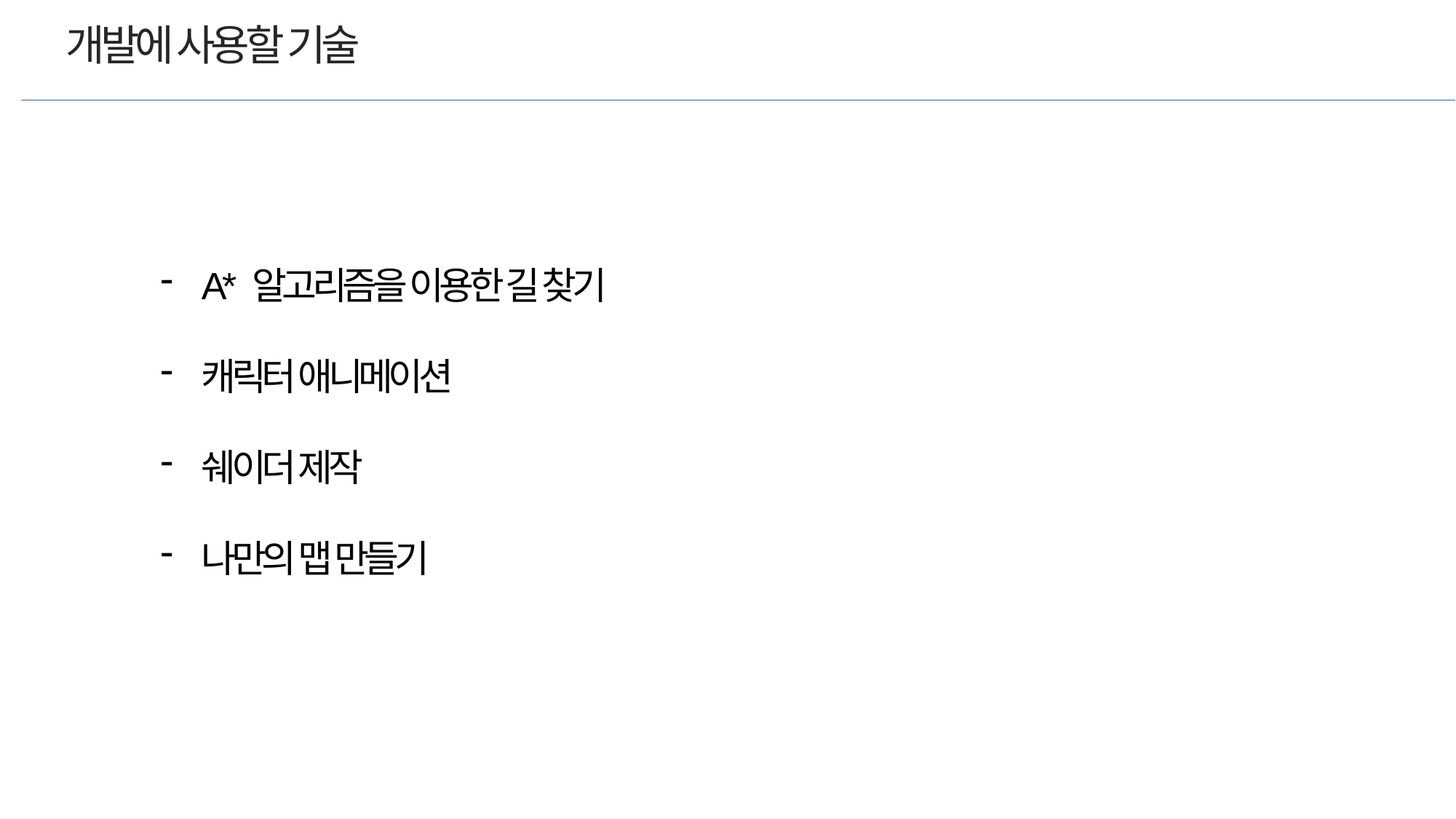

개발에 사용할 기술
A* 알고리즘을 이용한 길 찾기

캐릭터 애니메이션

쉐이더 제작

나만의 맵 만들기